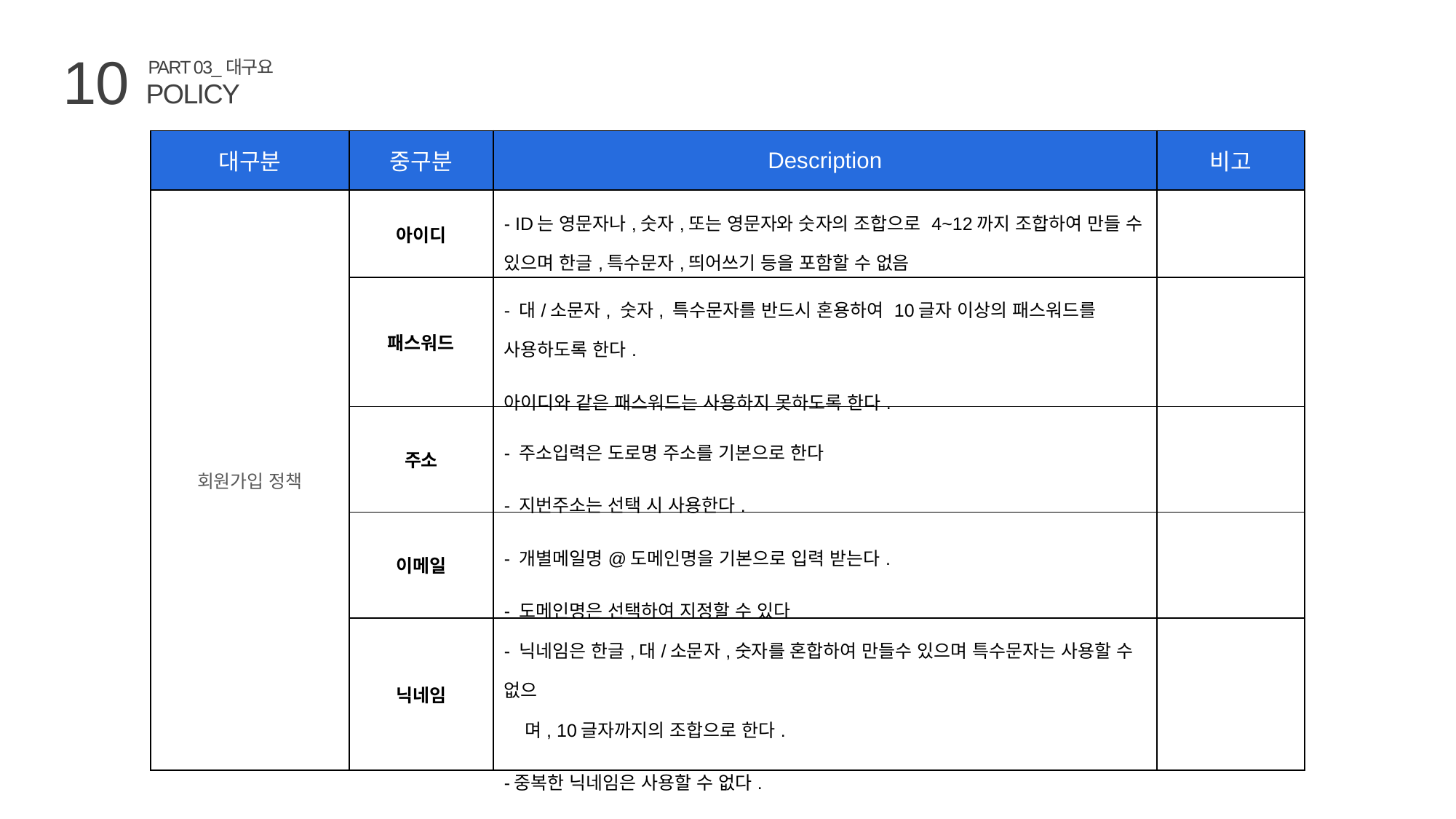

10
PART 03_대구요
POLICY
| 대구분 | 중구분 | Description | 비고 |
| --- | --- | --- | --- |
| 회원가입 정책 | 아이디 | - ID는 영문자나,숫자,또는 영문자와 숫자의 조합으로 4~12까지 조합하여 만들 수 있으며 한글,특수문자,띄어쓰기 등을 포함할 수 없음 |  |
|  | 패스워드 | - 대/소문자, 숫자, 특수문자를 반드시 혼용하여 10글자 이상의 패스워드를 사용하도록 한다. 아이디와 같은 패스워드는 사용하지 못하도록 한다. |  |
|  | 주소 | - 주소입력은 도로명 주소를 기본으로 한다 - 지번주소는 선택 시 사용한다. |  |
|  | 이메일 | - 개별메일명@도메인명을 기본으로 입력 받는다. - 도메인명은 선택하여 지정할 수 있다 |  |
|  | 닉네임 | - 닉네임은 한글,대/소문자,숫자를 혼합하여 만들수 있으며 특수문자는 사용할 수 없으 며, 10글자까지의 조합으로 한다. -중복한 닉네임은 사용할 수 없다. |  |